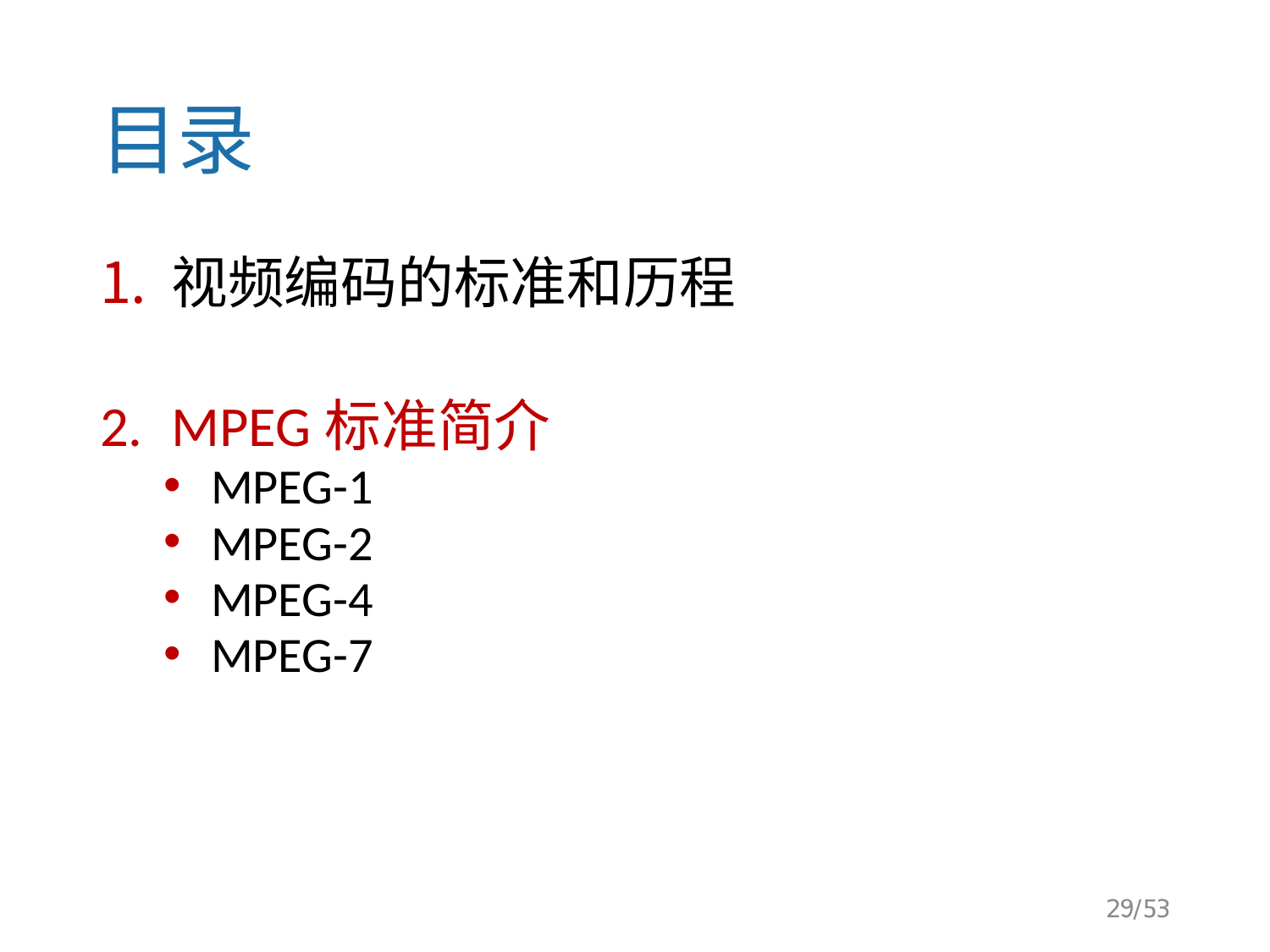

# 目录
视频编码的标准和历程

MPEG标准简介
MPEG-1
MPEG-2
MPEG-4
MPEG-7
29/53